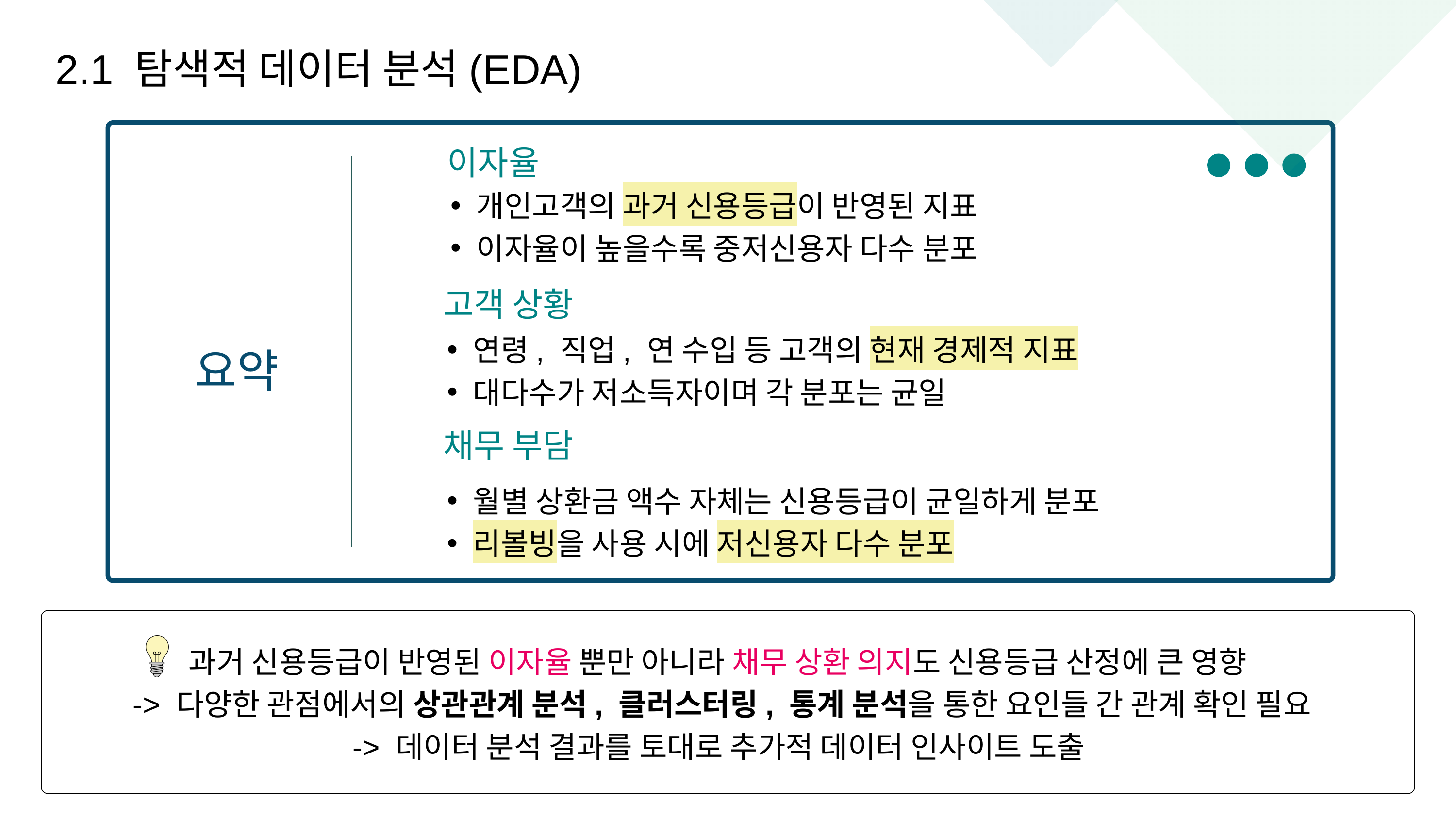

2.1 탐색적 데이터 분석(EDA)

이자율

개인고객의 과거 신용등급이 반영된 지표
이자율이 높을수록 중저신용자 다수 분포
고객 상황
연령, 직업, 연 수입 등 고객의 현재 경제적 지표
대다수가 저소득자이며 각 분포는 균일
요약
채무 부담
월별 상환금 액수 자체는 신용등급이 균일하게 분포
리볼빙을 사용 시에 저신용자 다수 분포

과거 신용등급이 반영된 이자율 뿐만 아니라 채무 상환 의지도 신용등급 산정에 큰 영향
 -> 다양한 관점에서의 상관관계 분석, 클러스터링, 통계 분석을 통한 요인들 간 관계 확인 필요
 -> 데이터 분석 결과를 토대로 추가적 데이터 인사이트 도출